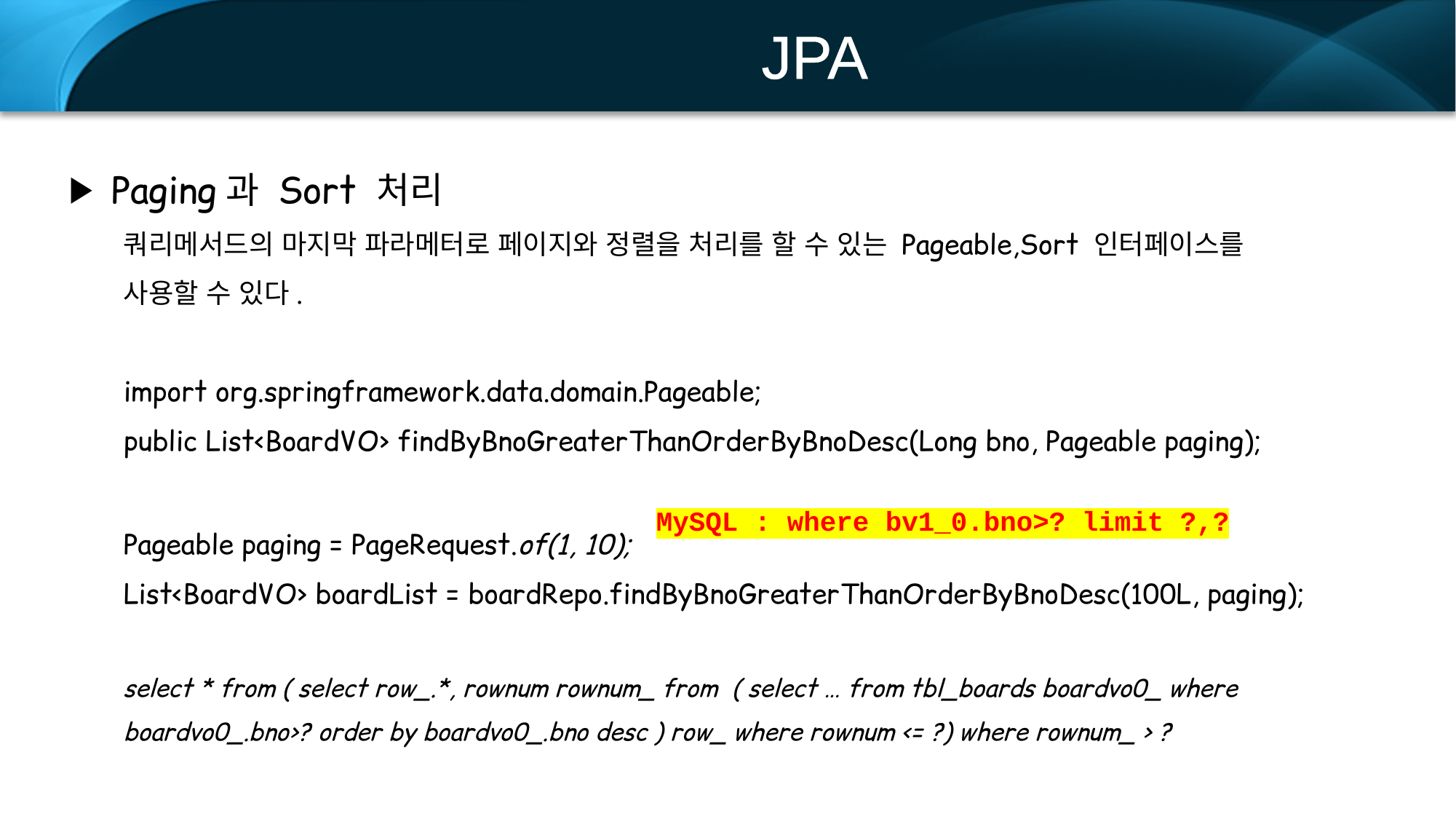

JPA
Paging과 Sort 처리
쿼리메서드의 마지막 파라메터로 페이지와 정렬을 처리를 할 수 있는 Pageable,Sort 인터페이스를 사용할 수 있다.

import org.springframework.data.domain.Pageable;
public List<BoardVO> findByBnoGreaterThanOrderByBnoDesc(Long bno, Pageable paging);

Pageable paging = PageRequest.of(1, 10);
List<BoardVO> boardList = boardRepo.findByBnoGreaterThanOrderByBnoDesc(100L, paging);

select * from ( select row_.*, rownum rownum_ from  ( select … from tbl_boards boardvo0_ where boardvo0_.bno>? order by boardvo0_.bno desc ) row_ where rownum <= ?) where rownum_ > ?
MySQL : where bv1_0.bno>? limit ?,?